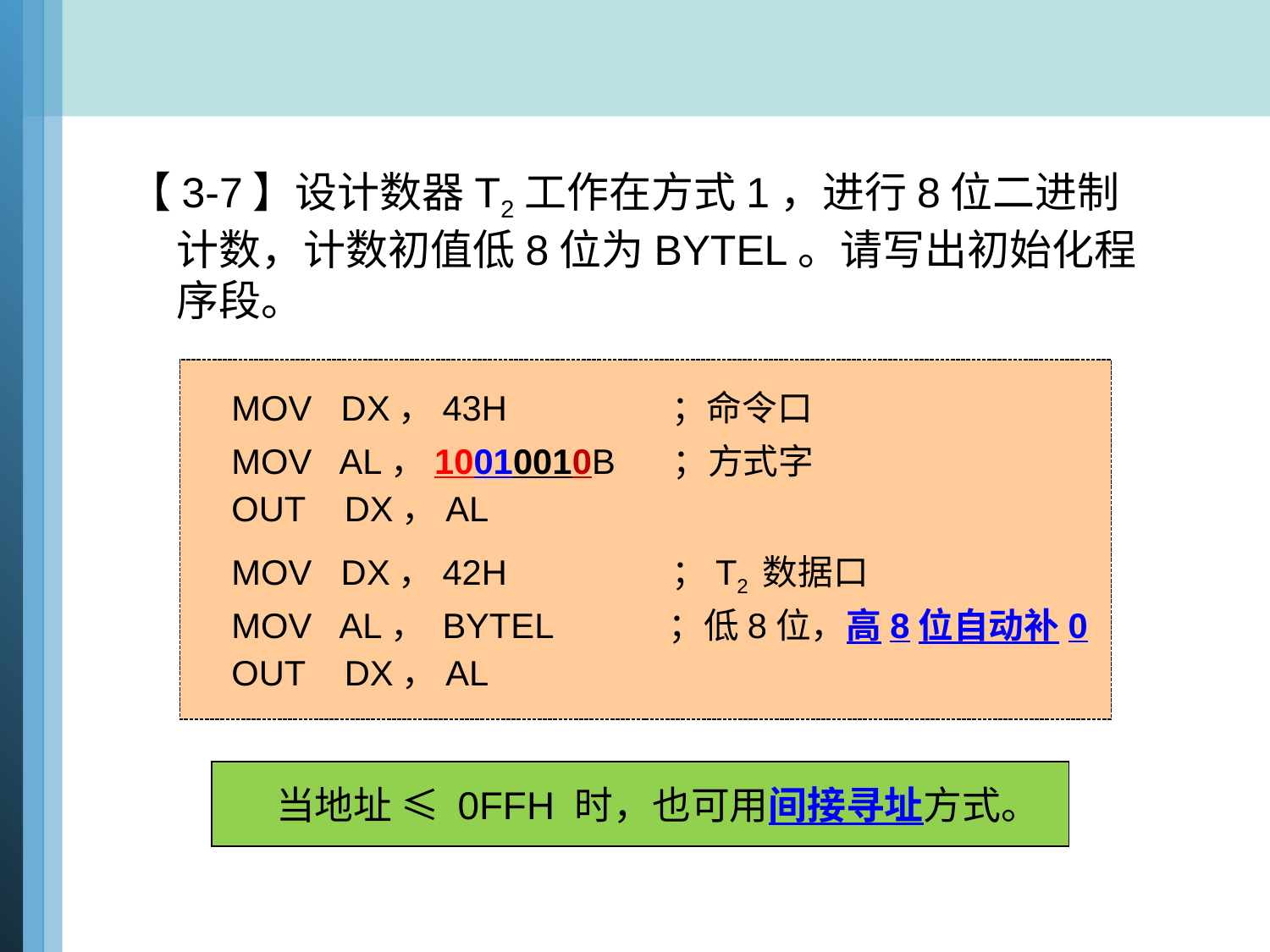

【3-7】设计数器T2工作在方式1，进行8位二进制计数，计数初值低8位为BYTEL。请写出初始化程序段。
    MOV   DX，43H                ；命令口
    MOV   AL，10010010B     ；方式字
    OUT    DX，AL
    MOV   DX，42H                ；T2 数据口
    MOV   AL， BYTEL           ；低8位，高8位自动补0
    OUT    DX，AL
   当地址 ≤ 0FFH 时，也可用间接寻址方式。
42